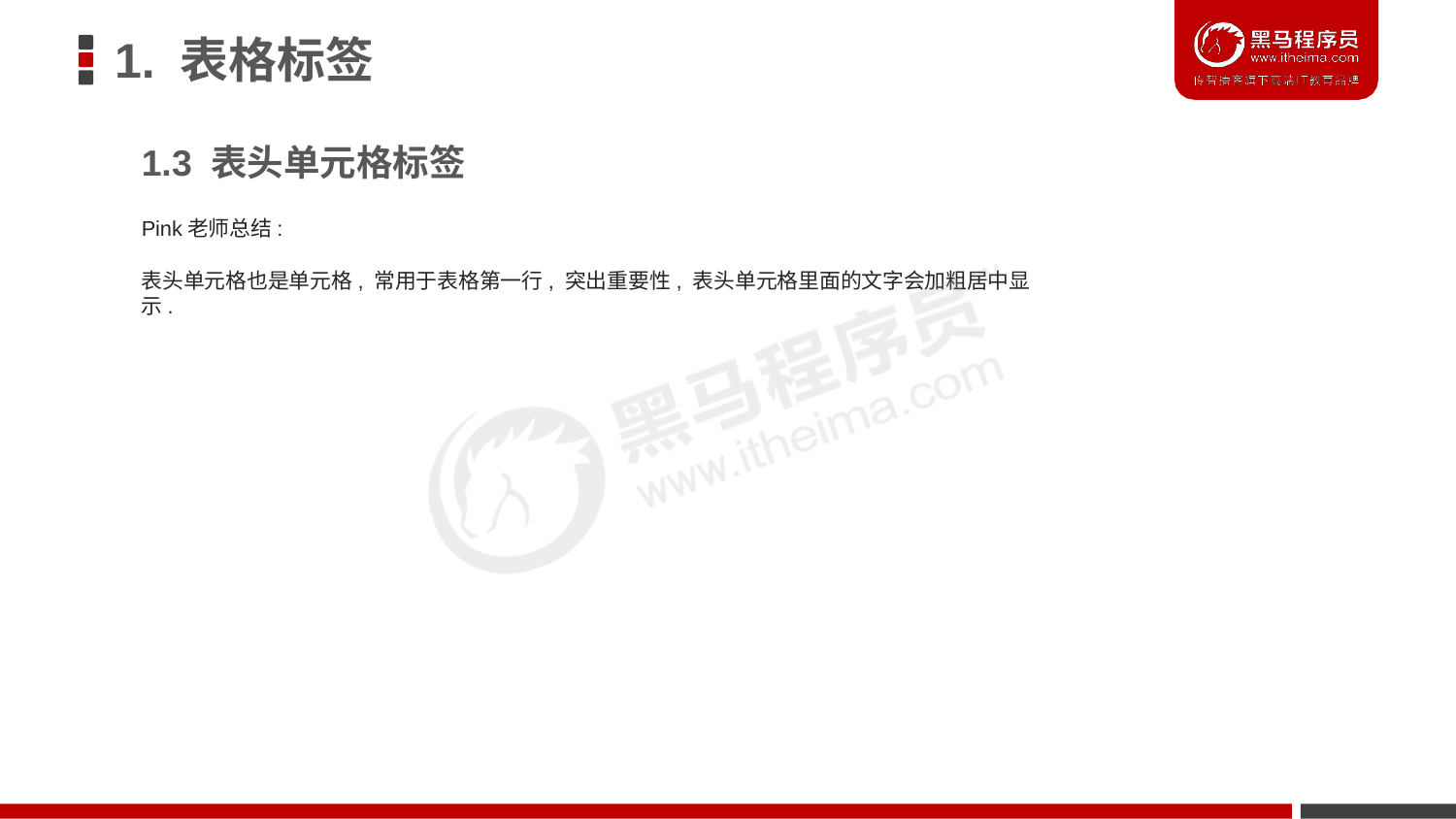

# 1. 表格标签
1.3 表头单元格标签
Pink老师总结:

表头单元格也是单元格, 常用于表格第一行, 突出重要性, 表头单元格里面的文字会加粗居中显示.